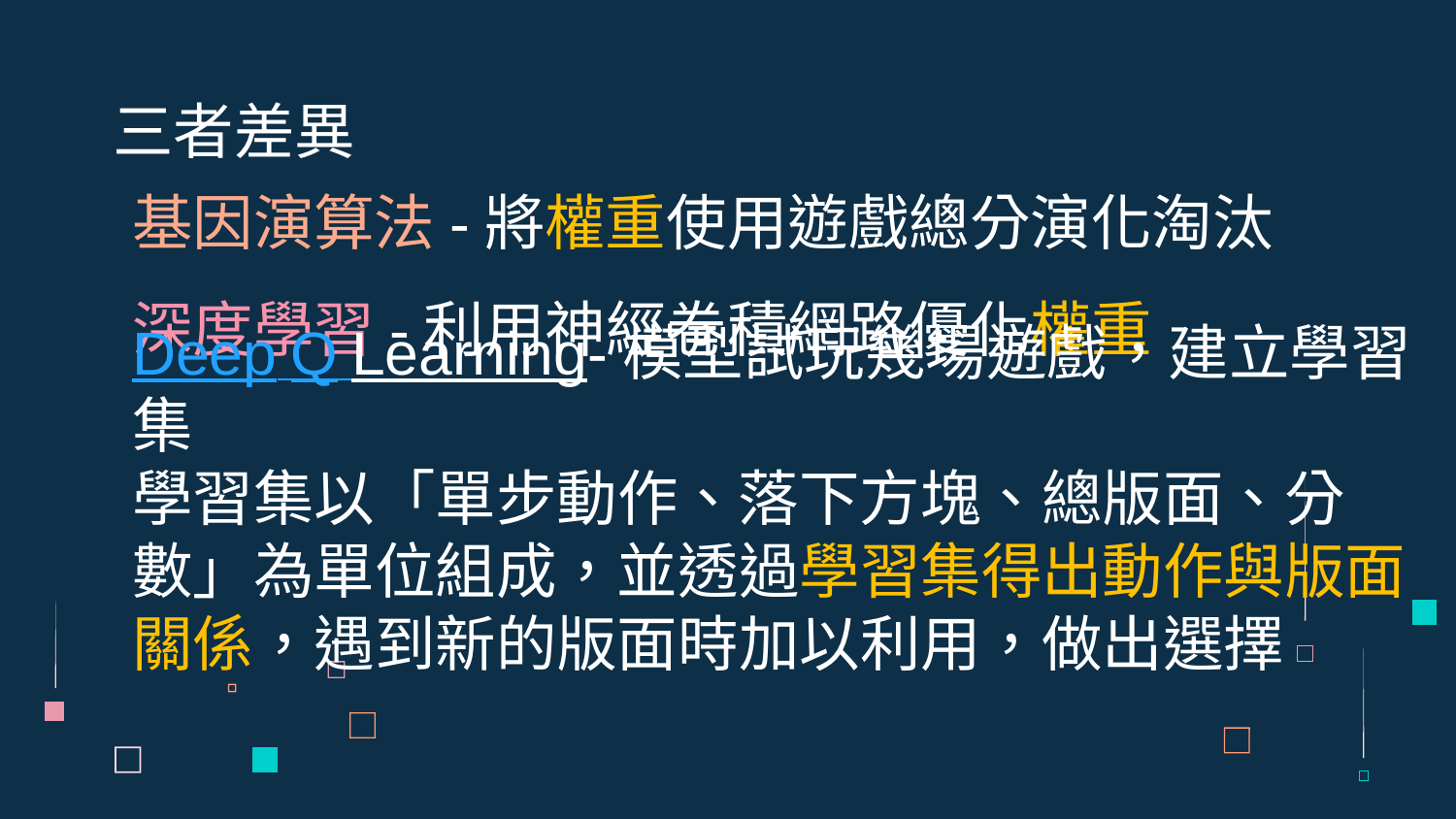

# 三者差異
基因演算法-將權重使用遊戲總分演化淘汰
深度學習-利用神經卷積網路優化權重
Deep Q Learning-模型試玩幾場遊戲，建立學習集
學習集以「單步動作、落下方塊、總版面、分數」為單位組成，並透過學習集得出動作與版面關係，遇到新的版面時加以利用，做出選擇